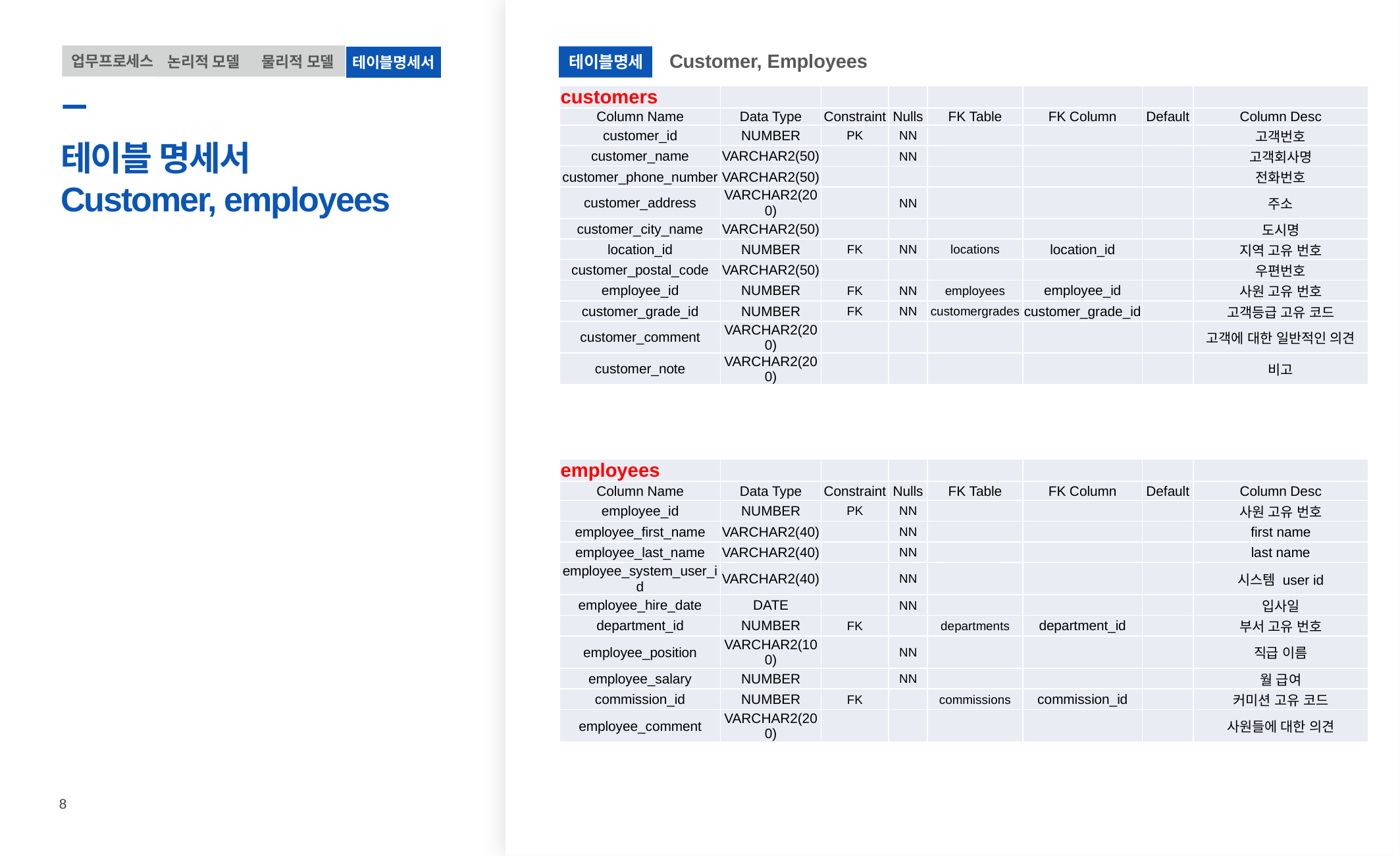

Customer, Employees
업무프로세스
논리적 모델
물리적 모델
테이블명세서
테이블명세
| customers |  |  |  |  |  |  |  |
| --- | --- | --- | --- | --- | --- | --- | --- |
| Column Name | Data Type | Constraint | Nulls | FK Table | FK Column | Default | Column Desc |
| customer\_id | NUMBER | PK | NN |  |  |  | 고객번호 |
| customer\_name | VARCHAR2(50) |  | NN |  |  |  | 고객회사명 |
| customer\_phone\_number | VARCHAR2(50) |  |  |  |  |  | 전화번호 |
| customer\_address | VARCHAR2(200) |  | NN |  |  |  | 주소 |
| customer\_city\_name | VARCHAR2(50) |  |  |  |  |  | 도시명 |
| location\_id | NUMBER | FK | NN | locations | location\_id |  | 지역 고유 번호 |
| customer\_postal\_code | VARCHAR2(50) |  |  |  |  |  | 우편번호 |
| employee\_id | NUMBER | FK | NN | employees | employee\_id |  | 사원 고유 번호 |
| customer\_grade\_id | NUMBER | FK | NN | customergrades | customer\_grade\_id |  | 고객등급 고유 코드 |
| customer\_comment | VARCHAR2(200) |  |  |  |  |  | 고객에 대한 일반적인 의견 |
| customer\_note | VARCHAR2(200) |  |  |  |  |  | 비고 |
# 테이블 명세서 Customer, employees
| employees |  |  |  |  |  |  |  |
| --- | --- | --- | --- | --- | --- | --- | --- |
| Column Name | Data Type | Constraint | Nulls | FK Table | FK Column | Default | Column Desc |
| employee\_id | NUMBER | PK | NN |  |  |  | 사원 고유 번호 |
| employee\_first\_name | VARCHAR2(40) |  | NN |  |  |  | first name |
| employee\_last\_name | VARCHAR2(40) |  | NN |  |  |  | last name |
| employee\_system\_user\_id | VARCHAR2(40) |  | NN |  |  |  | 시스템 user id |
| employee\_hire\_date | DATE |  | NN |  |  |  | 입사일 |
| department\_id | NUMBER | FK |  | departments | department\_id |  | 부서 고유 번호 |
| employee\_position | VARCHAR2(100) |  | NN |  |  |  | 직급 이름 |
| employee\_salary | NUMBER |  | NN |  |  |  | 월 급여 |
| commission\_id | NUMBER | FK |  | commissions | commission\_id |  | 커미션 고유 코드 |
| employee\_comment | VARCHAR2(200) |  |  |  |  |  | 사원들에 대한 의견 |